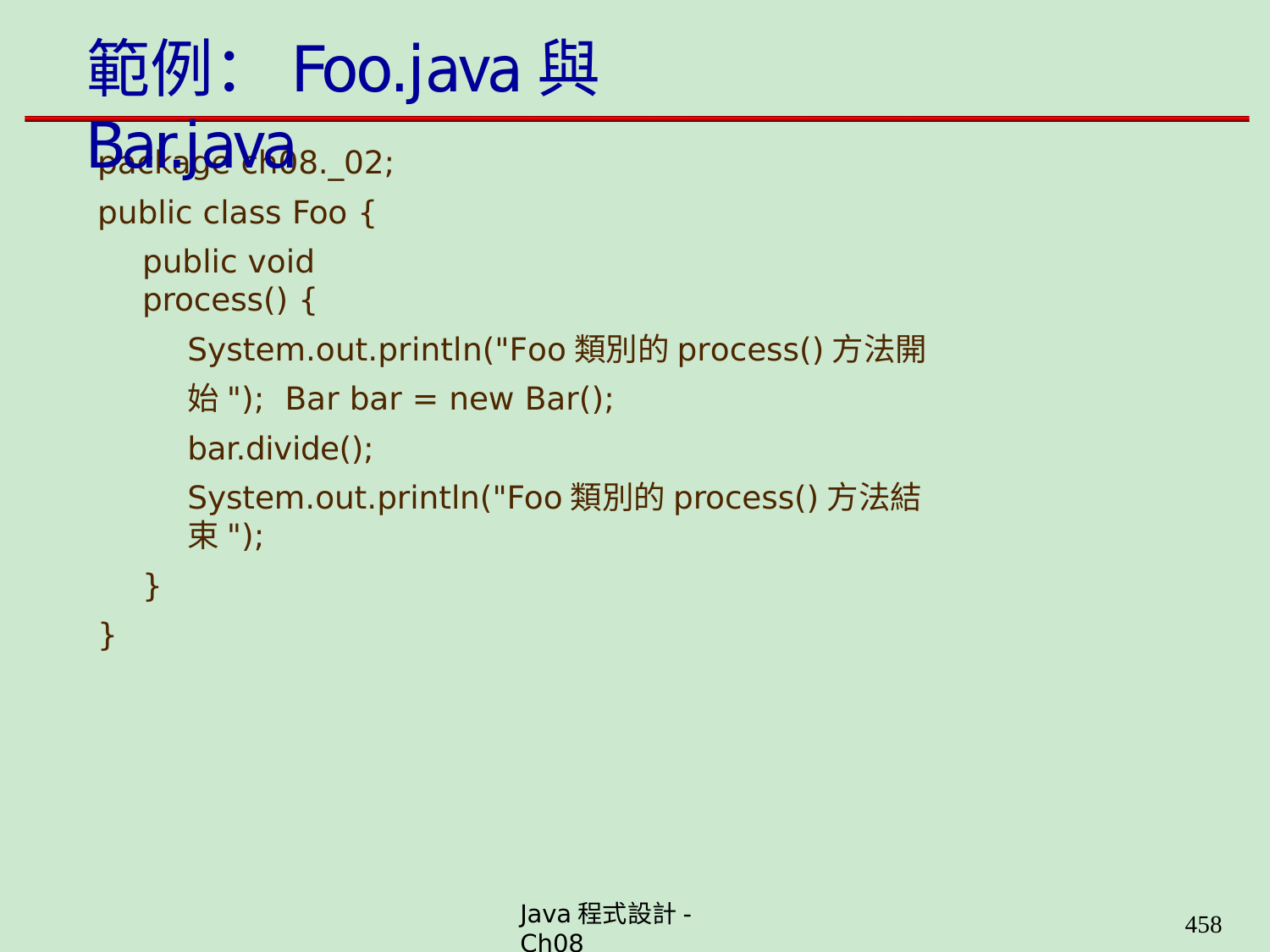

# 範例：Foo.java與Bar.java
package ch08._02;  public class Foo {
public void process() {
System.out.println("Foo類別的process()方法開始");  Bar bar = new Bar();
bar.divide();
System.out.println("Foo類別的process()方法結束");
}
}
Java程式設計-Ch08
458